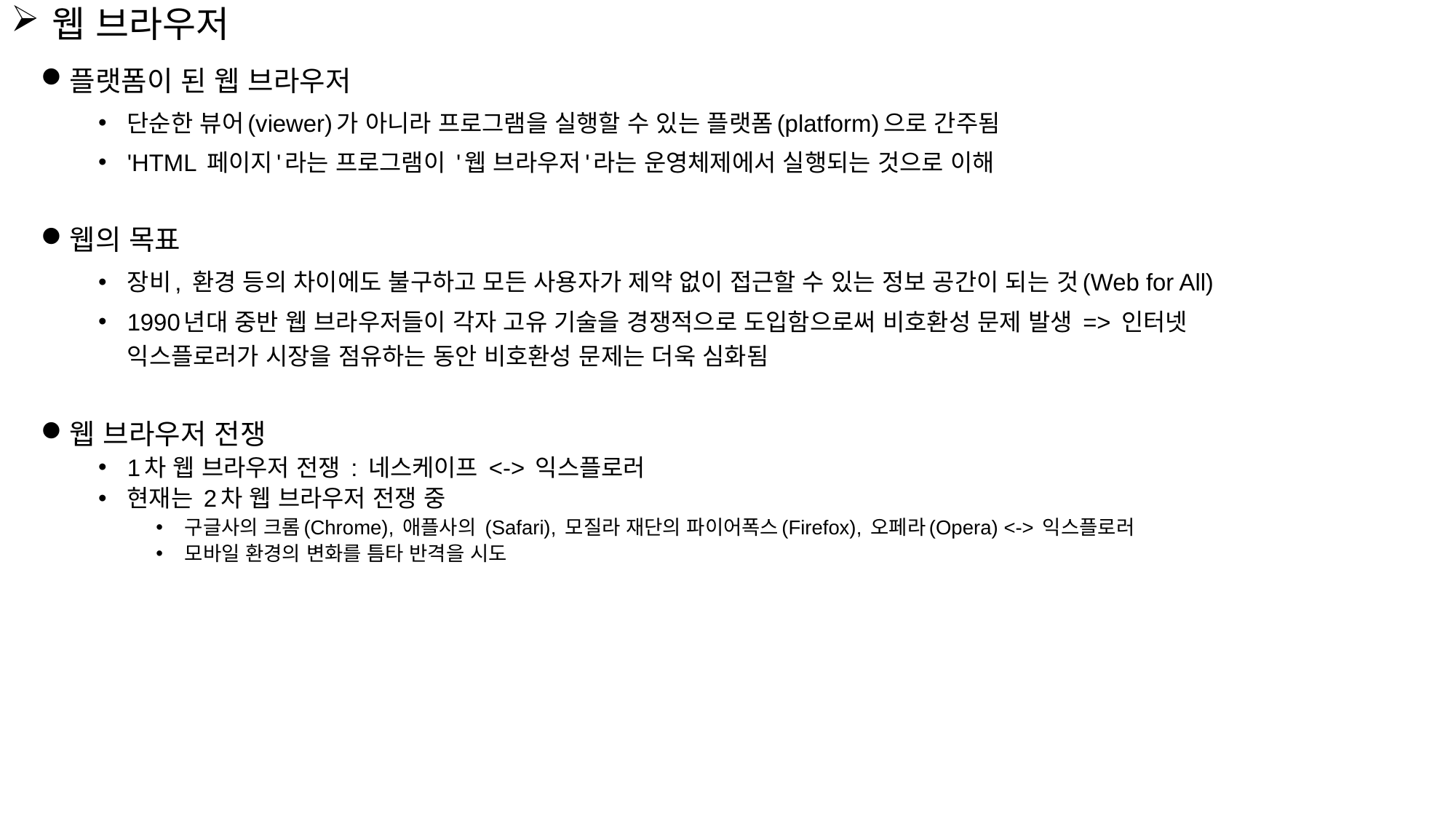

웹 브라우저
플랫폼이 된 웹 브라우저
단순한 뷰어(viewer)가 아니라 프로그램을 실행할 수 있는 플랫폼(platform)으로 간주됨
'HTML 페이지'라는 프로그램이 '웹 브라우저'라는 운영체제에서 실행되는 것으로 이해

웹의 목표
장비, 환경 등의 차이에도 불구하고 모든 사용자가 제약 없이 접근할 수 있는 정보 공간이 되는 것(Web for All)
1990년대 중반 웹 브라우저들이 각자 고유 기술을 경쟁적으로 도입함으로써 비호환성 문제 발생 => 인터넷 익스플로러가 시장을 점유하는 동안 비호환성 문제는 더욱 심화됨

웹 브라우저 전쟁
1차 웹 브라우저 전쟁 : 네스케이프 <-> 익스플로러
현재는 2차 웹 브라우저 전쟁 중
구글사의 크롬(Chrome), 애플사의 (Safari), 모질라 재단의 파이어폭스(Firefox), 오페라(Opera) <-> 익스플로러
모바일 환경의 변화를 틈타 반격을 시도